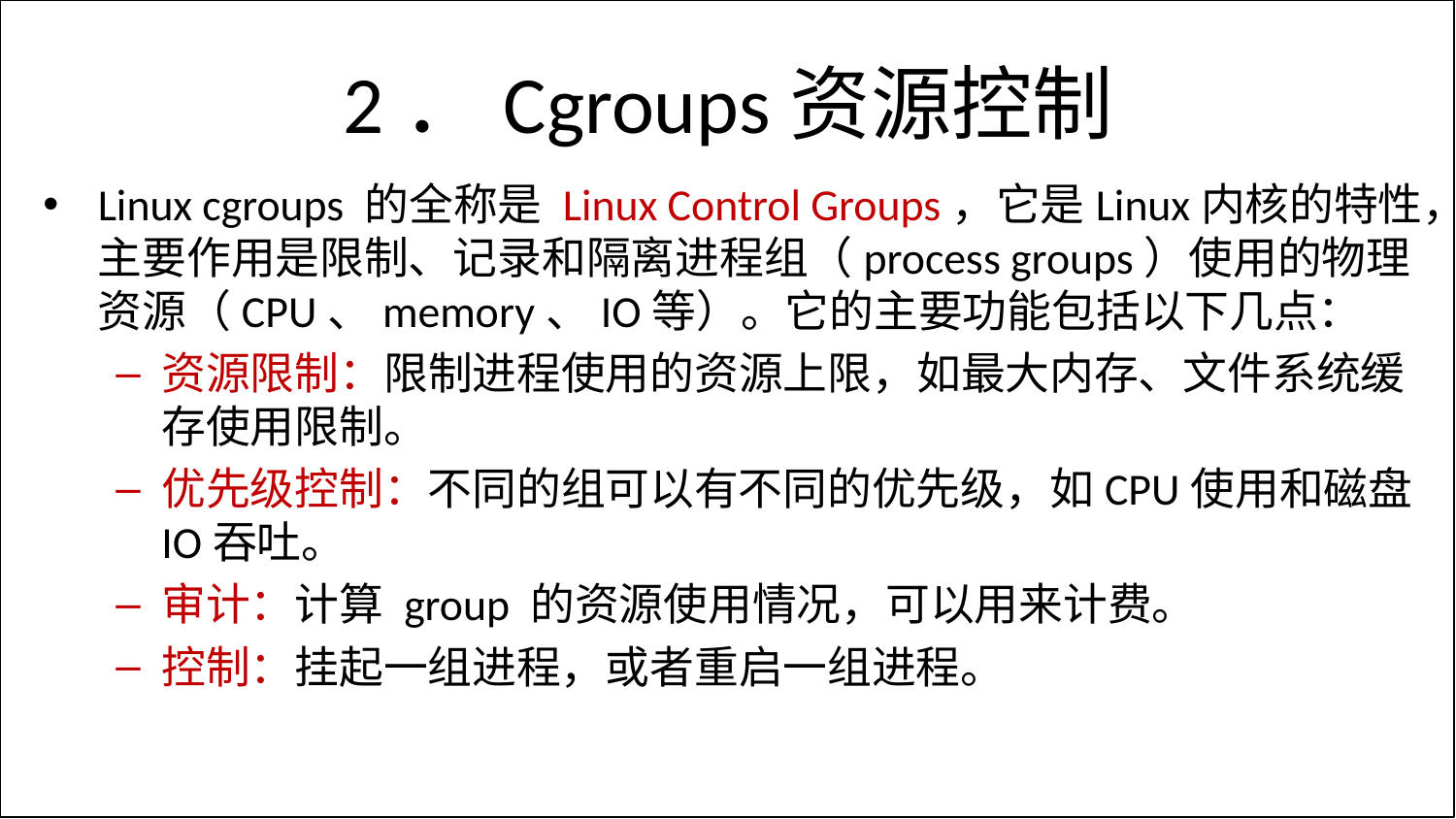

# 2．Cgroups资源控制
Linux cgroups 的全称是 Linux Control Groups，它是Linux内核的特性，主要作用是限制、记录和隔离进程组（process groups）使用的物理资源（CPU、memory、IO等）。它的主要功能包括以下几点：
资源限制：限制进程使用的资源上限，如最大内存、文件系统缓存使用限制。
优先级控制：不同的组可以有不同的优先级，如CPU使用和磁盘IO吞吐。
审计：计算 group 的资源使用情况，可以用来计费。
控制：挂起一组进程，或者重启一组进程。